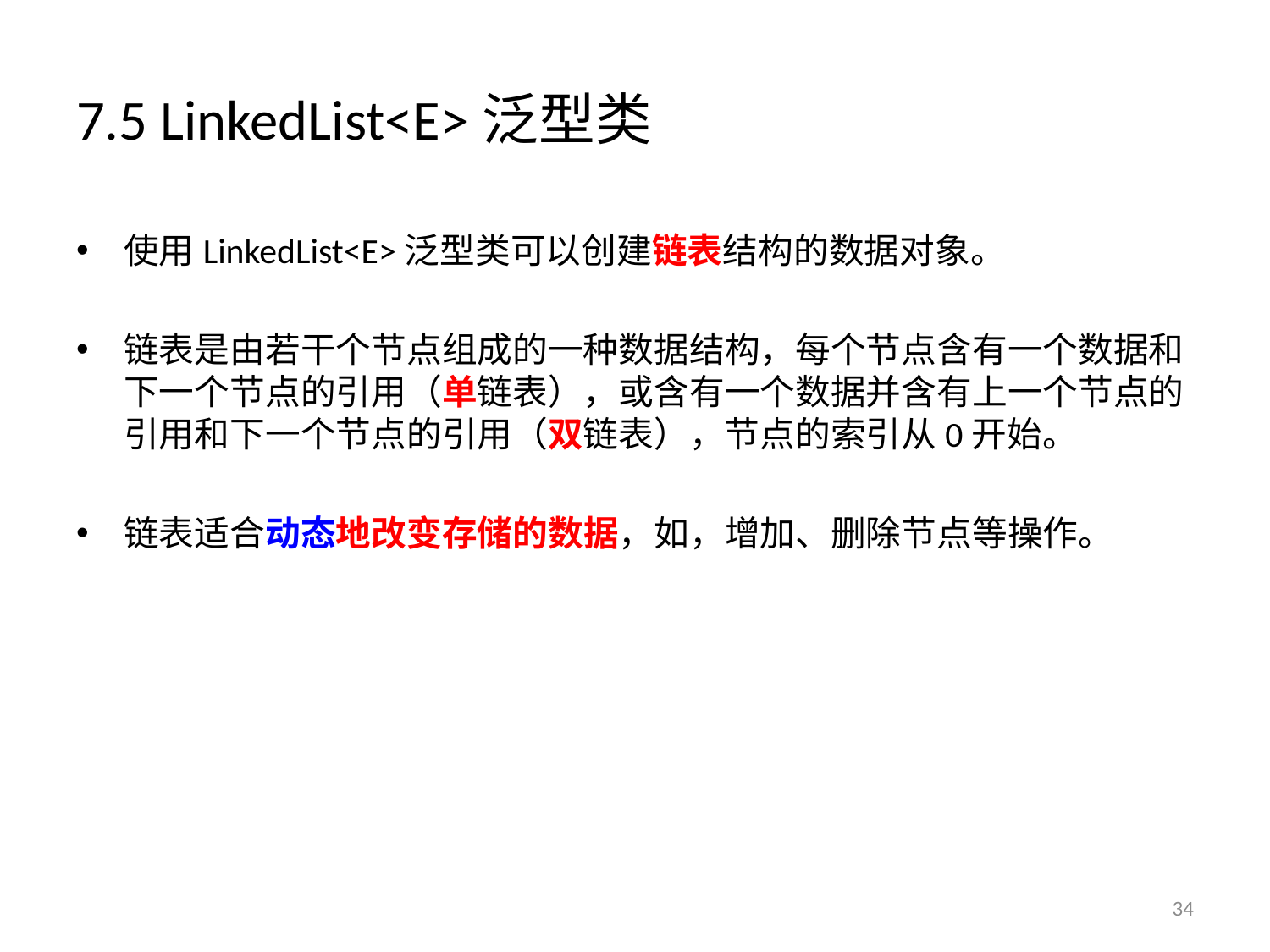

# 7.5 LinkedList<E>泛型类
使用LinkedList<E>泛型类可以创建链表结构的数据对象。

链表是由若干个节点组成的一种数据结构，每个节点含有一个数据和下一个节点的引用（单链表），或含有一个数据并含有上一个节点的引用和下一个节点的引用（双链表），节点的索引从0开始。

链表适合动态地改变存储的数据，如，增加、删除节点等操作。
34